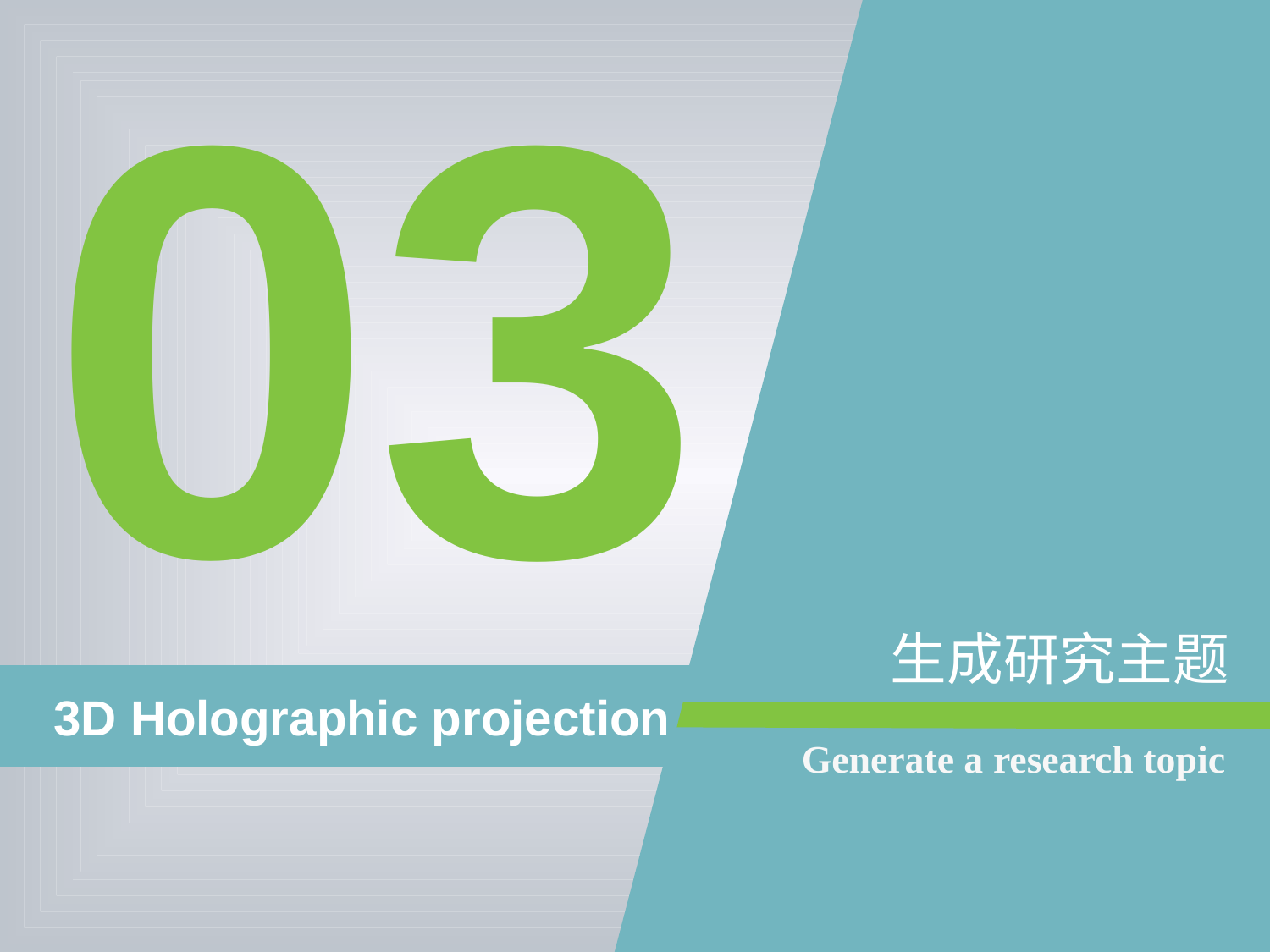

03

生成研究主题
   3D Holographic projection

Generate a research topic